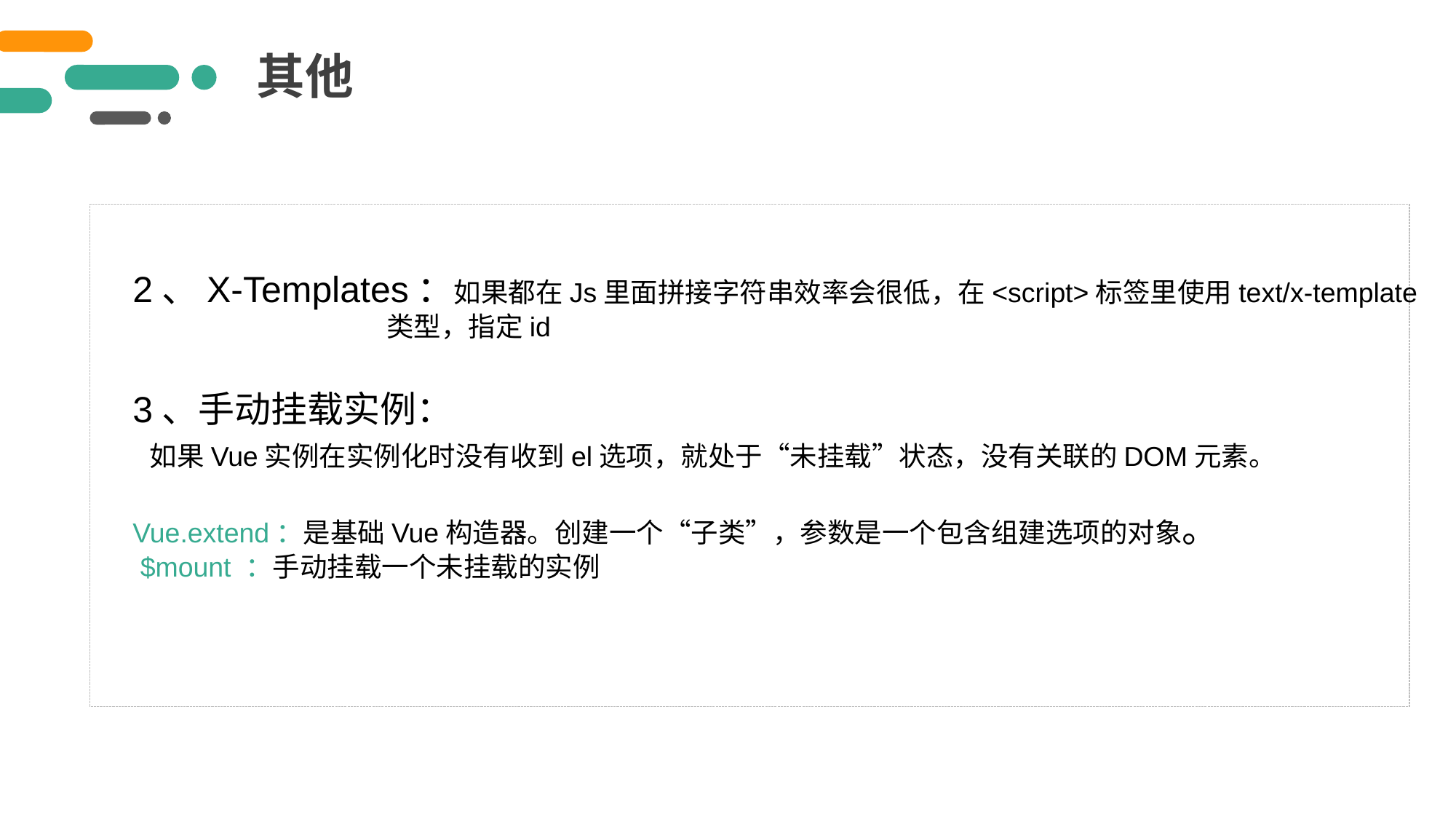

其他

2、X-Templates：如果都在Js里面拼接字符串效率会很低，在<script>标签里使用text/x-template
                                        类型，指定id

3、手动挂载实例：
 如果Vue实例在实例化时没有收到el选项，就处于“未挂载”状态，没有关联的DOM元素。

Vue.extend：是基础Vue构造器。创建一个“子类”，参数是一个包含组建选项的对象。
 $mount ：手动挂载一个未挂载的实例